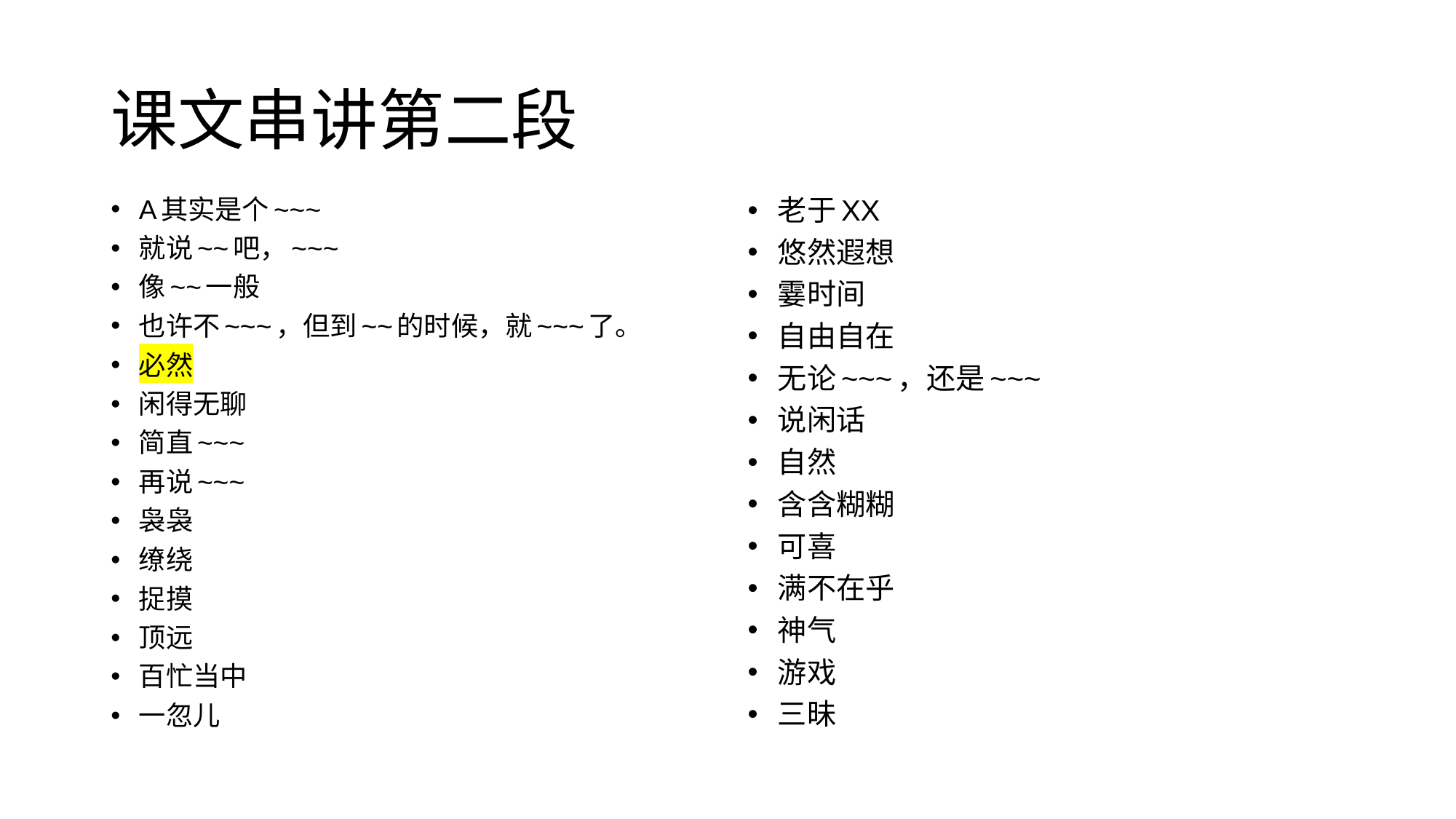

# 课文串讲第二段
A其实是个~~~
就说~~吧，~~~
像~~一般
也许不~~~，但到~~的时候，就~~~了。
必然
闲得无聊
简直~~~
再说~~~
袅袅
缭绕
捉摸
顶远
百忙当中
一忽儿

老于XX
悠然遐想
霎时间
自由自在
无论~~~，还是~~~
说闲话
自然
含含糊糊
可喜
满不在乎
神气
游戏
三昧